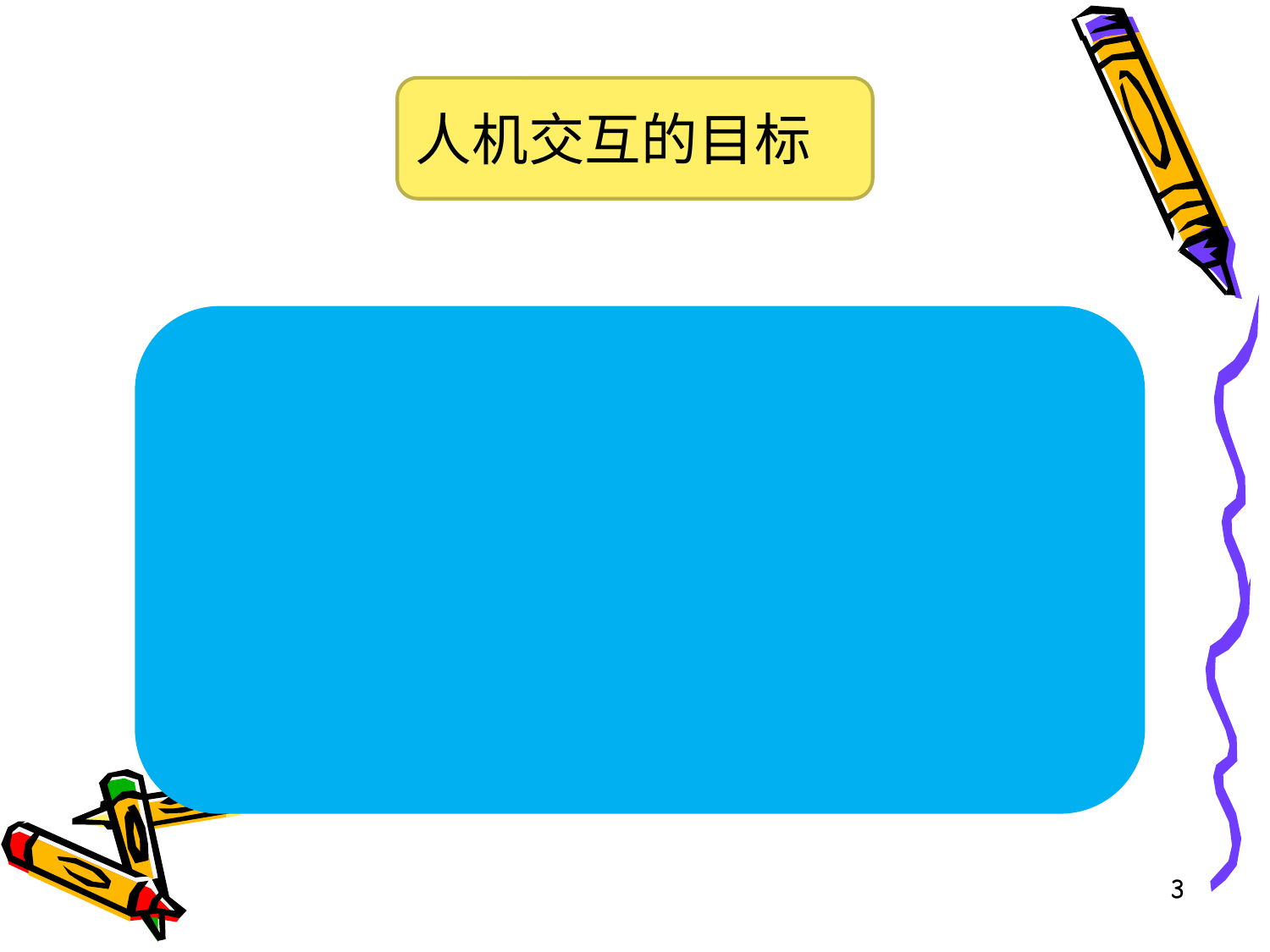

人机交互的目标

人机交互研究的目标是给用户提供具有高度可用性的计算机系统：减少人们学习和使用计算机系统的认知努力；提高计算机系统执行任务的性能；尽可能降低用户的出错几率；改进用户使用的满足度；以及是得用户容易记忆计算机系统的操作规程。换句话说，用户界面的有效使用和使用效果，以及用户对系统的反映是人机交互研究的中心内容。

3